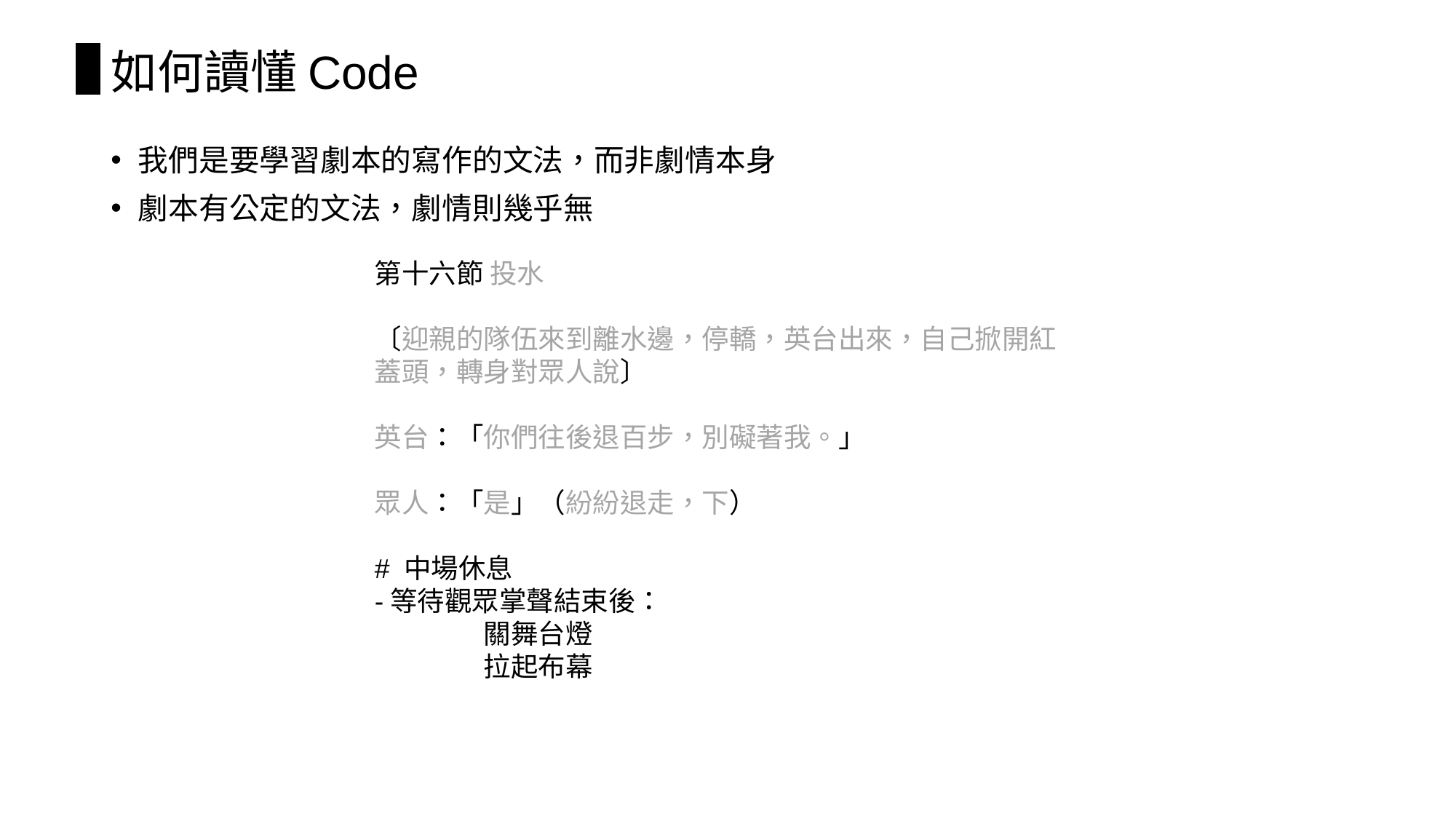

# 如何讀懂Code
我們是要學習劇本的寫作的文法，而非劇情本身
劇本有公定的文法，劇情則幾乎無
第十六節 投水

〔迎親的隊伍來到離水邊，停轎，英台出來，自己掀開紅蓋頭，轉身對眾人說〕

英台：「你們往後退百步，別礙著我。」

眾人：「是」（紛紛退走，下）

# 中場休息
-等待觀眾掌聲結束後：
	關舞台燈
	拉起布幕